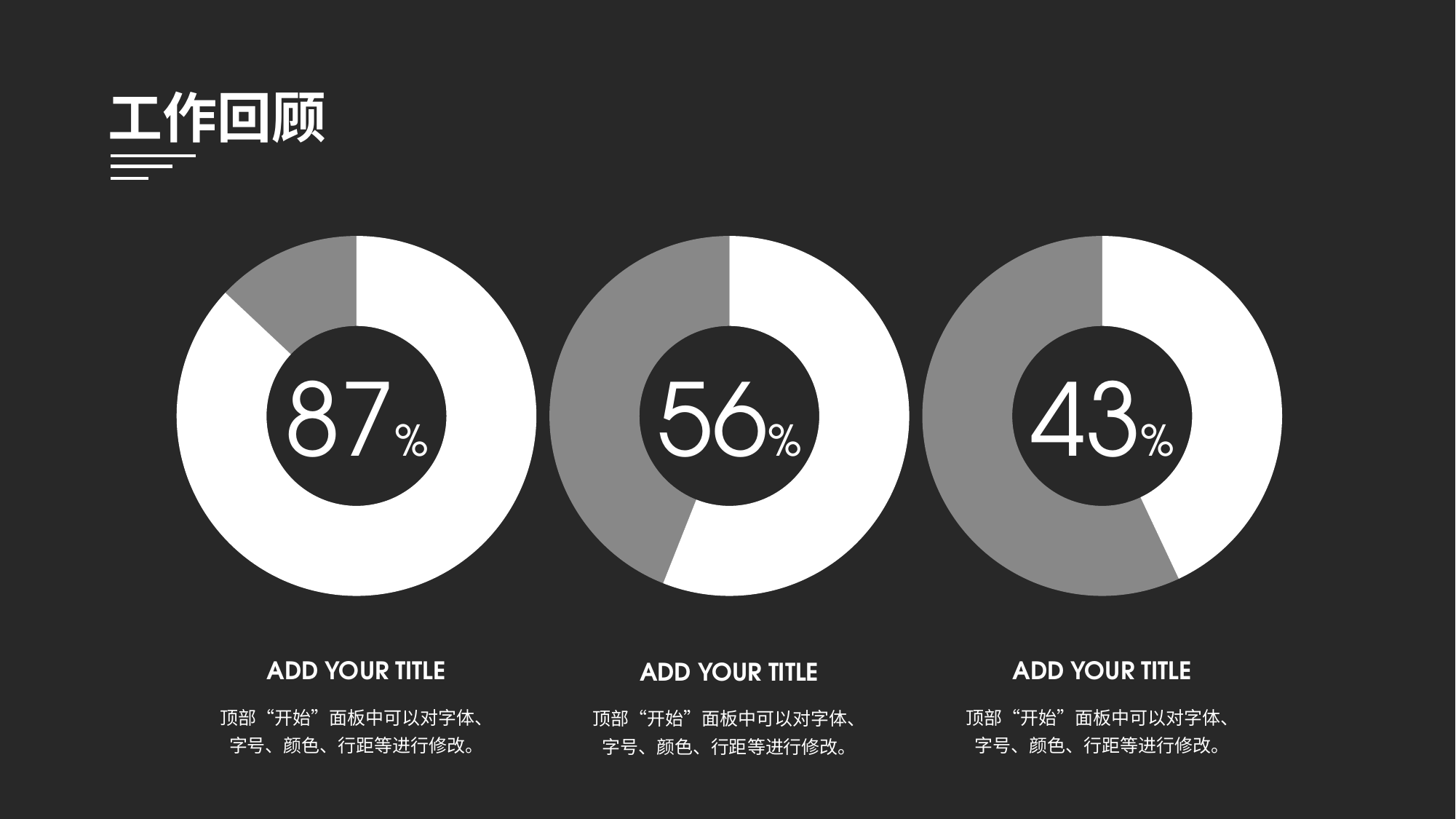

工作回顾

### Chart

| Category | 销售额 |
|---|---|
| A | 87.0 |
| 其他 | 13.0 |
87%
ADD YOUR TITLE
顶部“开始”面板中可以对字体、字号、颜色、行距等进行修改。

### Chart

| Category | 销售额 |
|---|---|
| A | 56.0 |
| 其他 | 44.0 |
56%
ADD YOUR TITLE
顶部“开始”面板中可以对字体、字号、颜色、行距等进行修改。

### Chart

| Category | 销售额 |
|---|---|
| A | 43.0 |
| 其他 | 57.0 |
43%
ADD YOUR TITLE
顶部“开始”面板中可以对字体、字号、颜色、行距等进行修改。